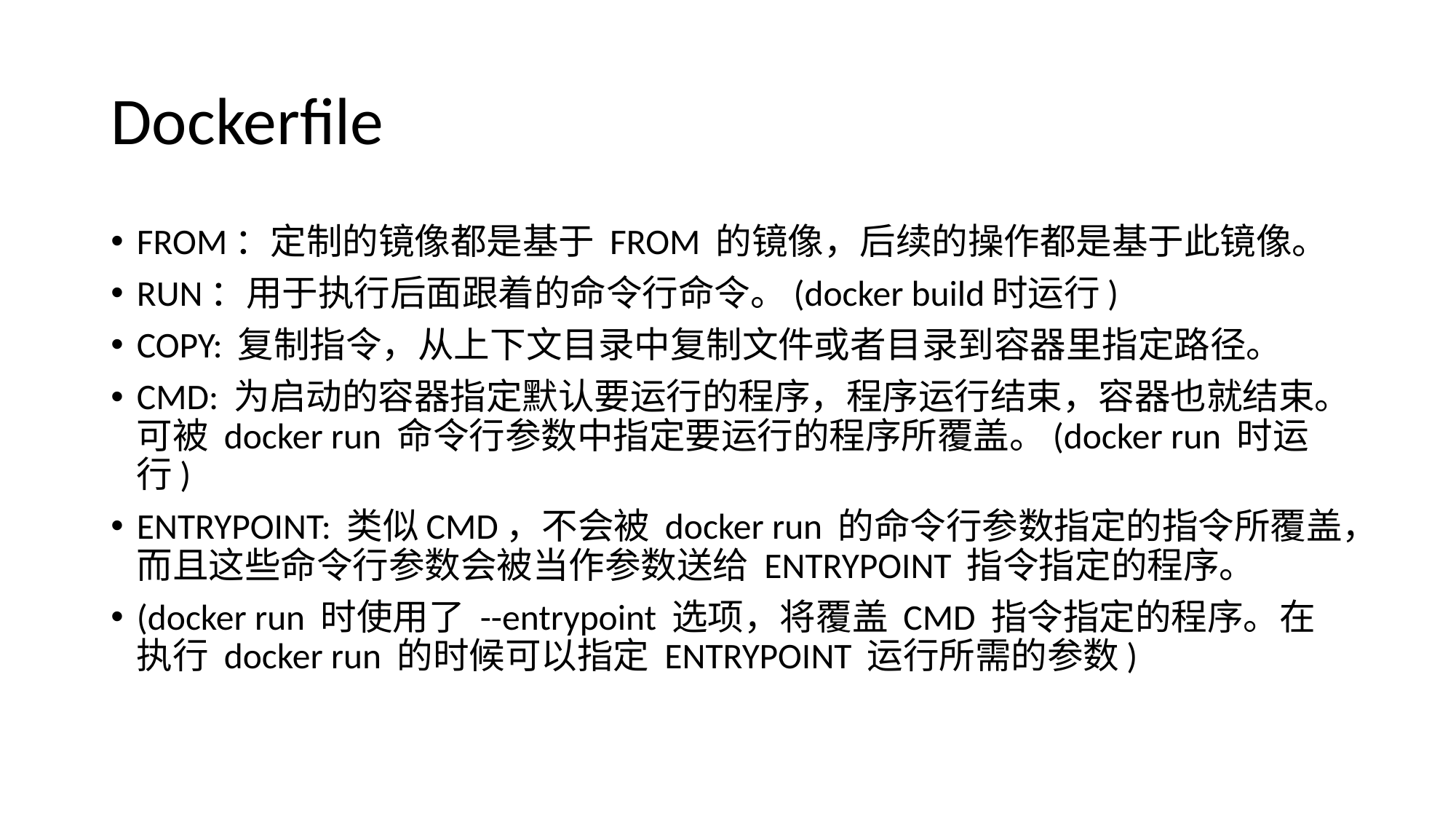

# Dockerfile
FROM：定制的镜像都是基于 FROM 的镜像，后续的操作都是基于此镜像。
RUN：用于执行后面跟着的命令行命令。(docker build时运行)
COPY: 复制指令，从上下文目录中复制文件或者目录到容器里指定路径。
CMD: 为启动的容器指定默认要运行的程序，程序运行结束，容器也就结束。可被 docker run 命令行参数中指定要运行的程序所覆盖。(docker run 时运行)
ENTRYPOINT: 类似CMD，不会被 docker run 的命令行参数指定的指令所覆盖，而且这些命令行参数会被当作参数送给 ENTRYPOINT 指令指定的程序。
(docker run 时使用了 --entrypoint 选项，将覆盖 CMD 指令指定的程序。在执行 docker run 的时候可以指定 ENTRYPOINT 运行所需的参数)